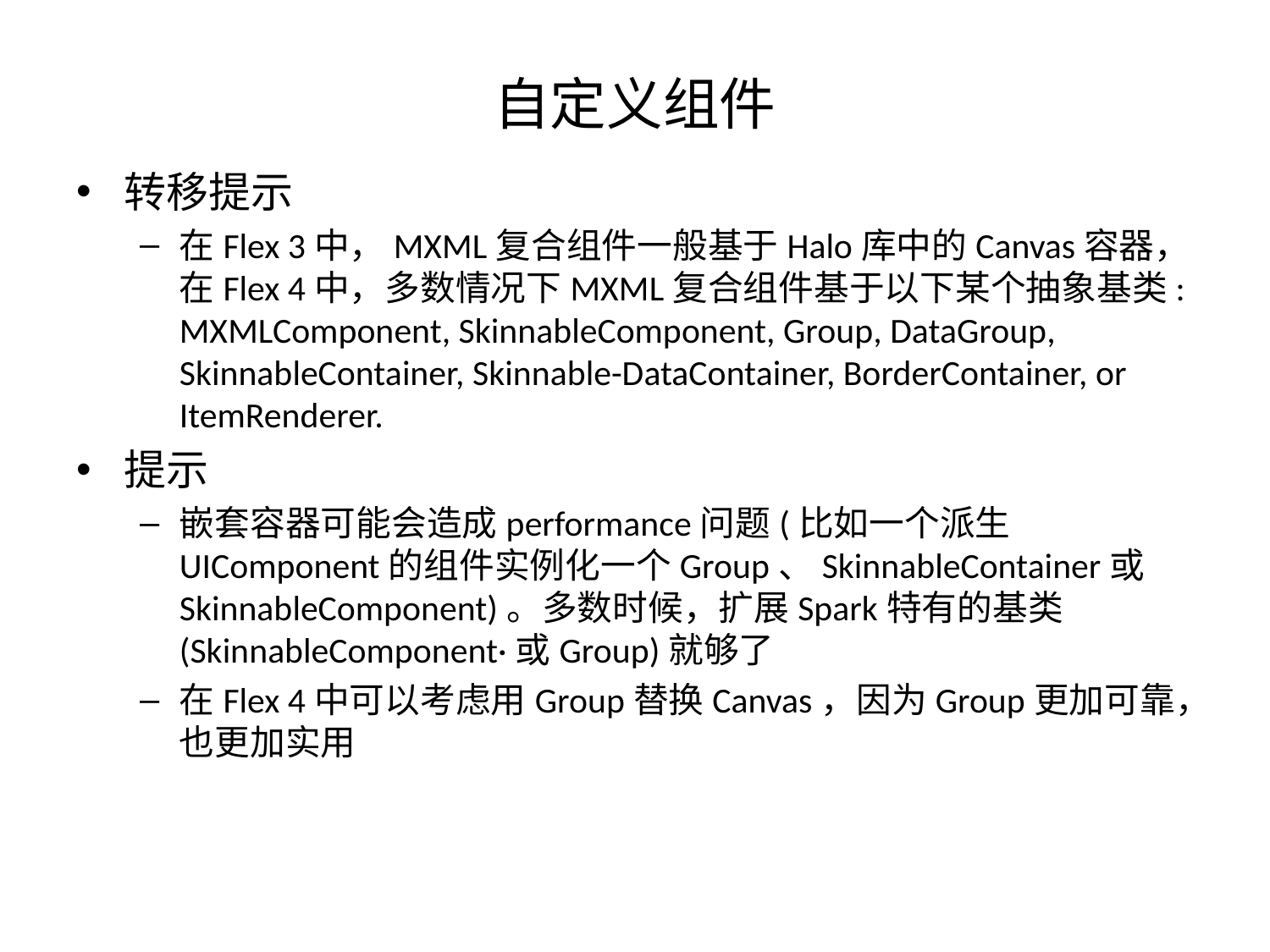

# 自定义组件
转移提示
在Flex 3中，MXML复合组件一般基于Halo库中的Canvas容器，在Flex 4中，多数情况下MXML复合组件基于以下某个抽象基类: MXMLComponent, SkinnableComponent, Group, DataGroup, SkinnableContainer, Skinnable-DataContainer, BorderContainer, or ItemRenderer.
提示
嵌套容器可能会造成performance问题(比如一个派生UIComponent的组件实例化一个Group、SkinnableContainer或SkinnableComponent)。多数时候，扩展Spark特有的基类(SkinnableComponent·或Group)就够了
在Flex 4中可以考虑用Group替换Canvas，因为Group更加可靠，也更加实用